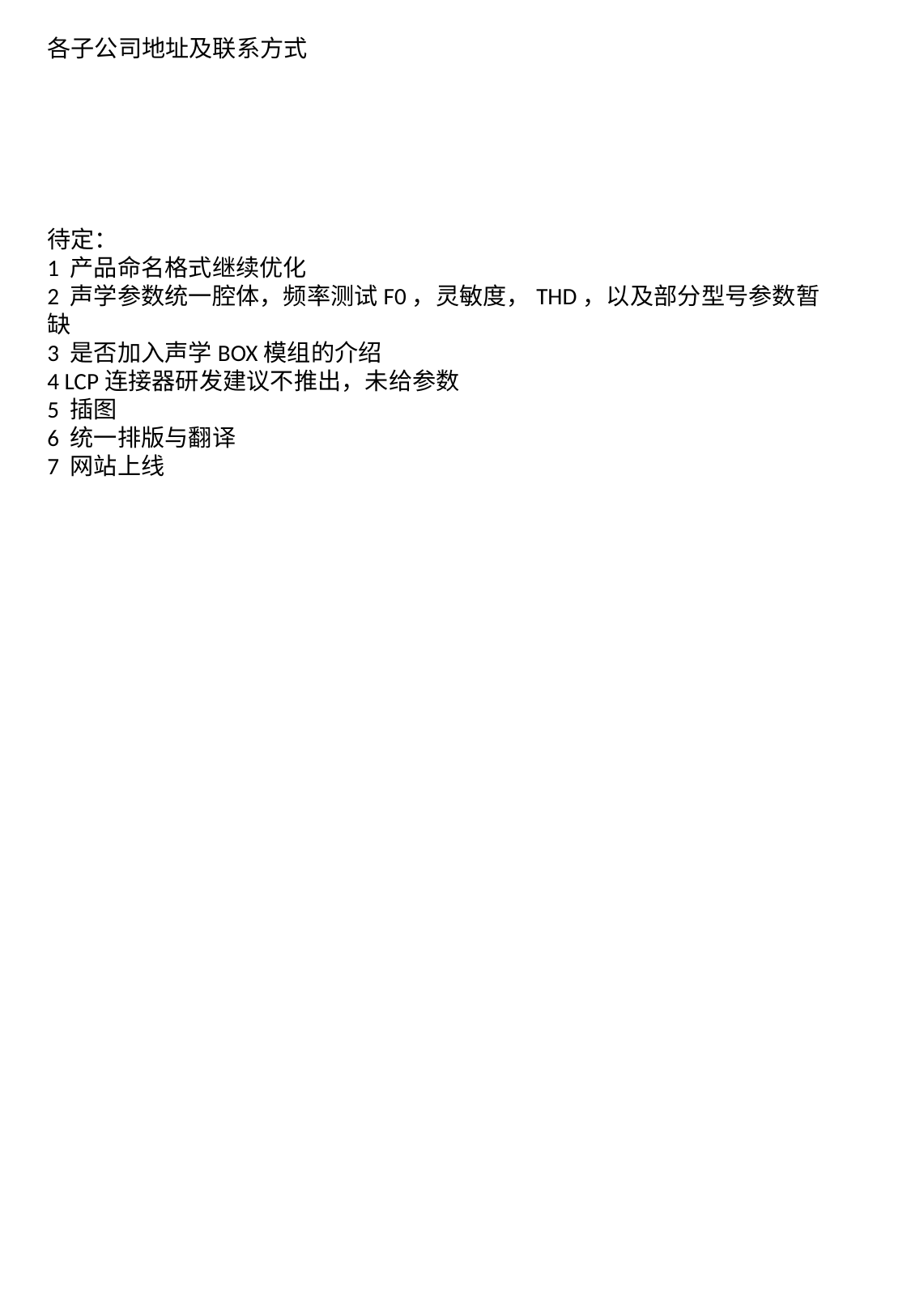

各子公司地址及联系方式
待定：
1 产品命名格式继续优化
2 声学参数统一腔体，频率测试F0，灵敏度，THD，以及部分型号参数暂缺
3 是否加入声学BOX模组的介绍
4 LCP连接器研发建议不推出，未给参数
5 插图
6 统一排版与翻译
7 网站上线